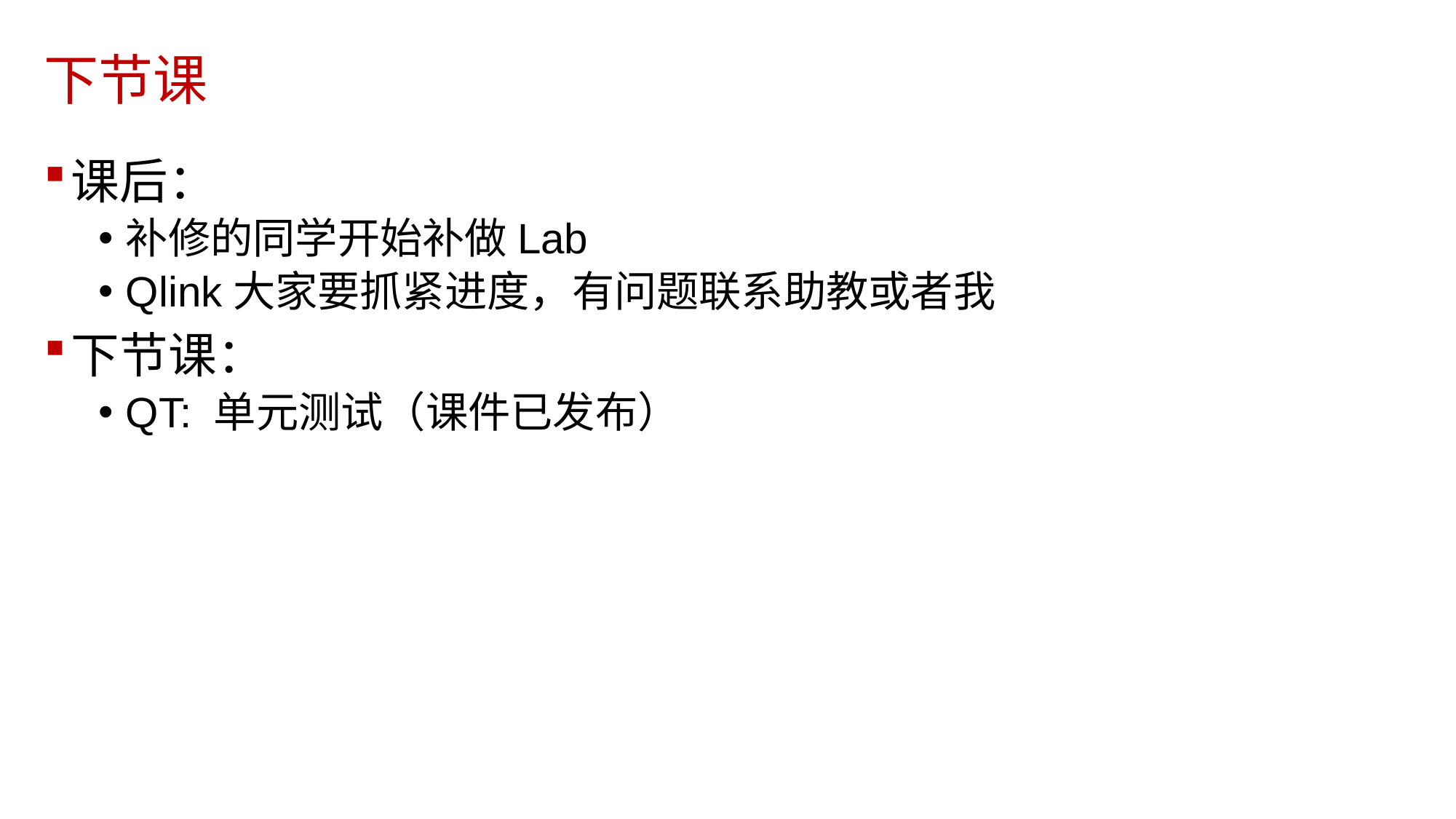

# 下节课
课后：
补修的同学开始补做Lab
Qlink大家要抓紧进度，有问题联系助教或者我
下节课：
QT: 单元测试（课件已发布）